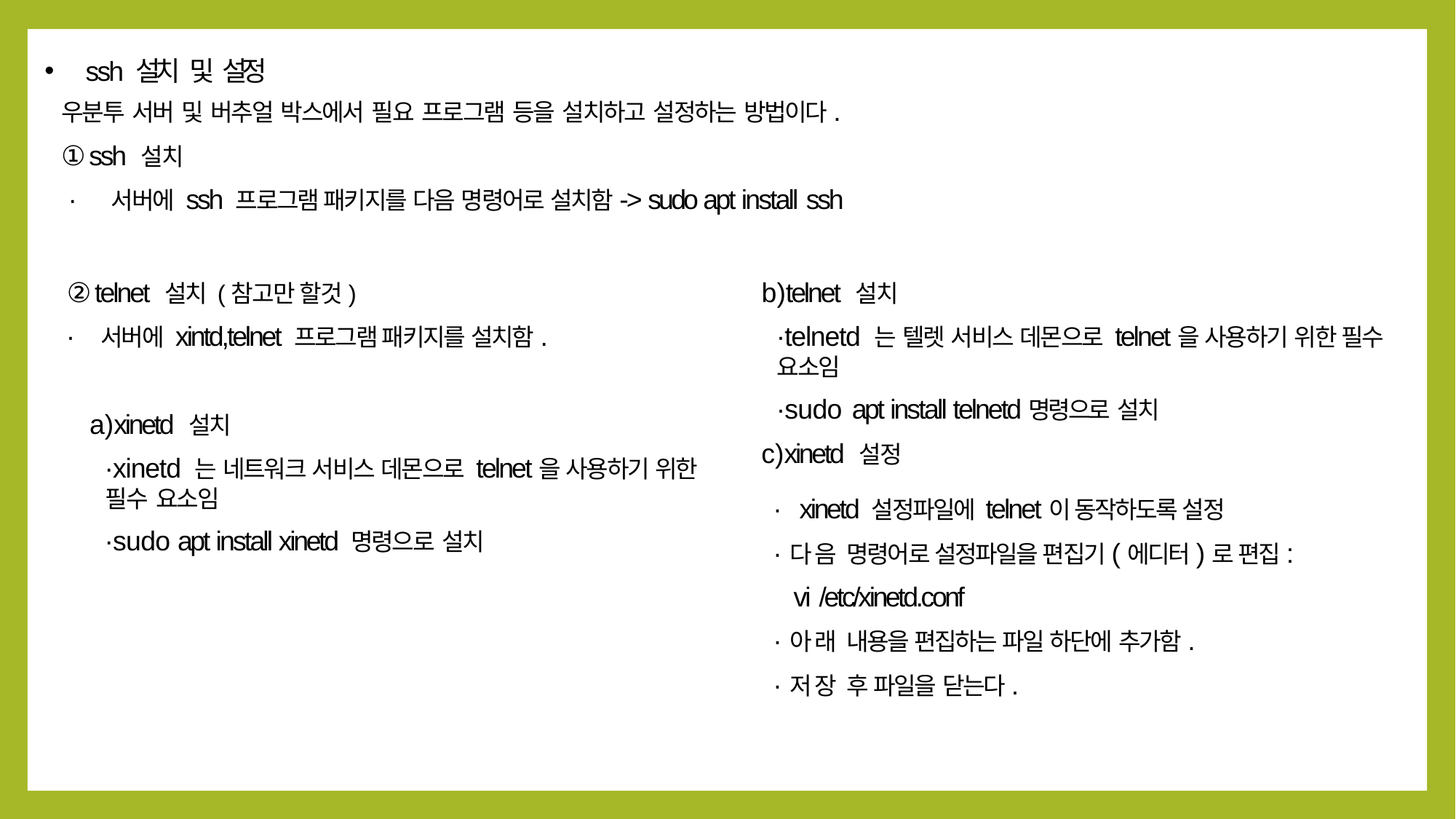

ssh 설치 및 설정
우분투 서버 및 버추얼 박스에서 필요 프로그램 등을 설치하고 설정하는 방법이다.
① ssh 설치
∙ 서버에 ssh 프로그램 패키지를 다음 명령어로 설치함-> sudo apt install ssh

② telnet 설치 (참고만 할것)
∙ 서버에 xintd,telnet 프로그램 패키지를 설치함.

xinetd 설치
∙xinetd 는 네트워크 서비스 데몬으로 telnet을 사용하기 위한 필수 요소임
∙sudo apt install xinetd 명령으로 설치

telnet 설치
∙telnetd 는 텔렛 서비스 데몬으로 telnet을 사용하기 위한 필수 요소임
∙sudo apt install telnetd명령으로 설치
xinetd 설정

∙ xinetd 설정파일에 telnet이 동작하도록 설정
∙다음 명령어로 설정파일을 편집기(에디터)로 편집:
   vi /etc/xinetd.conf
∙아래 내용을 편집하는 파일 하단에 추가함.
∙저장 후 파일을 닫는다.